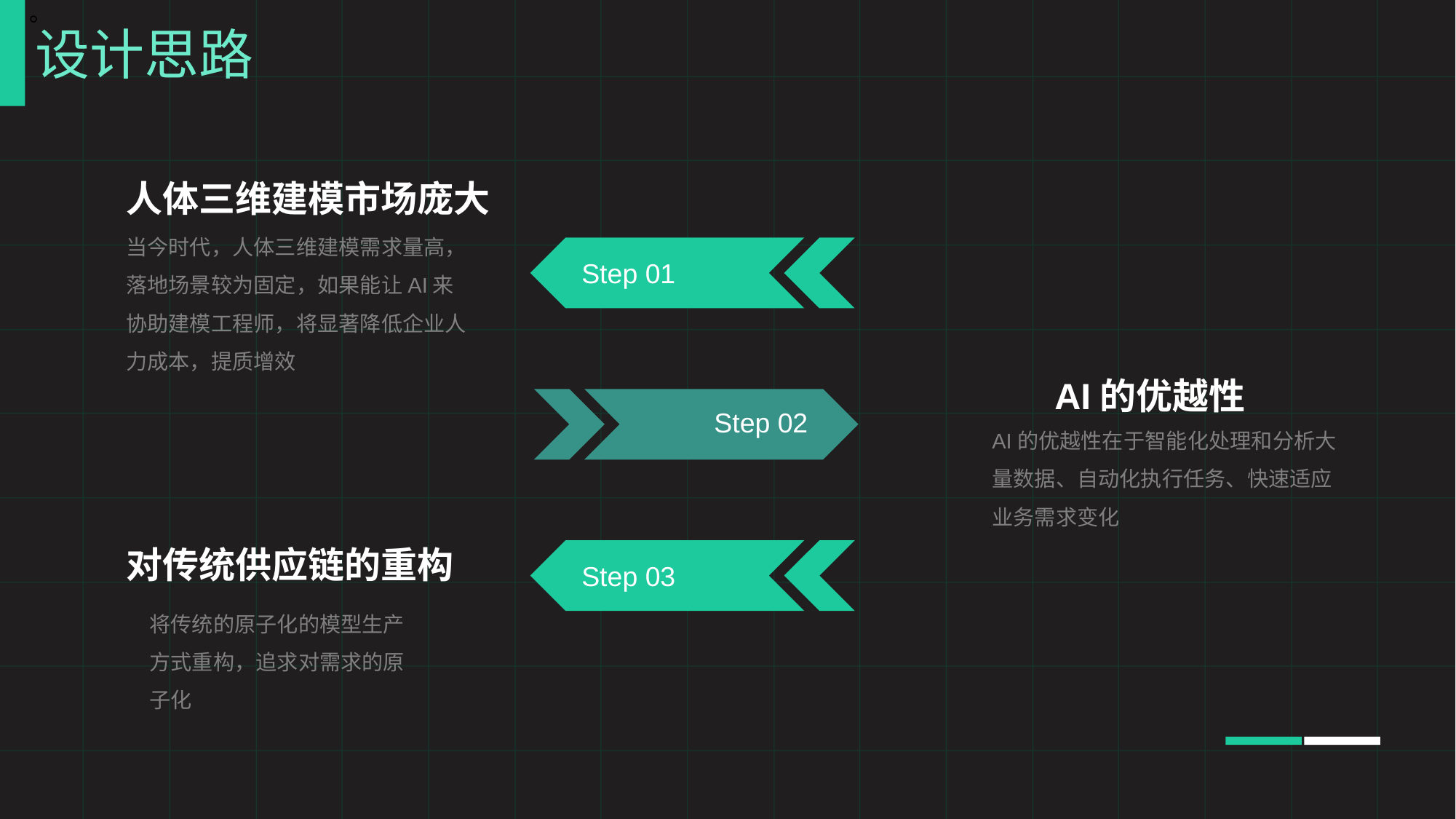

。

设计思路

人体三维建模市场庞大
当今时代，人体三维建模需求量高，落地场景较为固定，如果能让AI来协助建模工程师，将显著降低企业人力成本，提质增效

Step 01
AI的优越性

Step 02
AI的优越性在于智能化处理和分析大量数据、自动化执行任务、快速适应业务需求变化
对传统供应链的重构

Step 03
将传统的原子化的模型生产方式重构，追求对需求的原子化